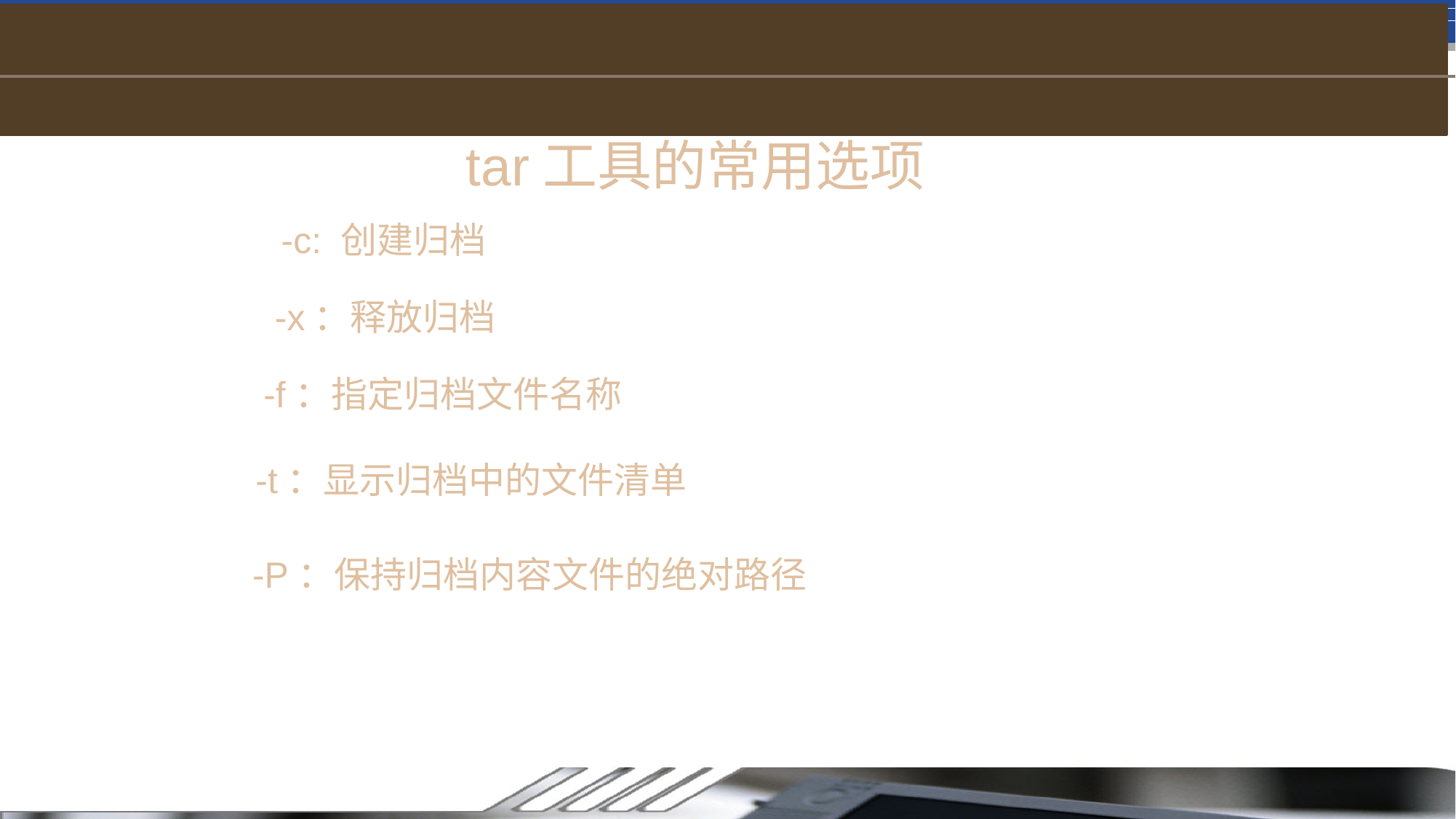

tar工具的常用选项
-c: 创建归档

-x：释放归档
-f：指定归档文件名称

-t：显示归档中的文件清单
-P：保持归档内容文件的绝对路径